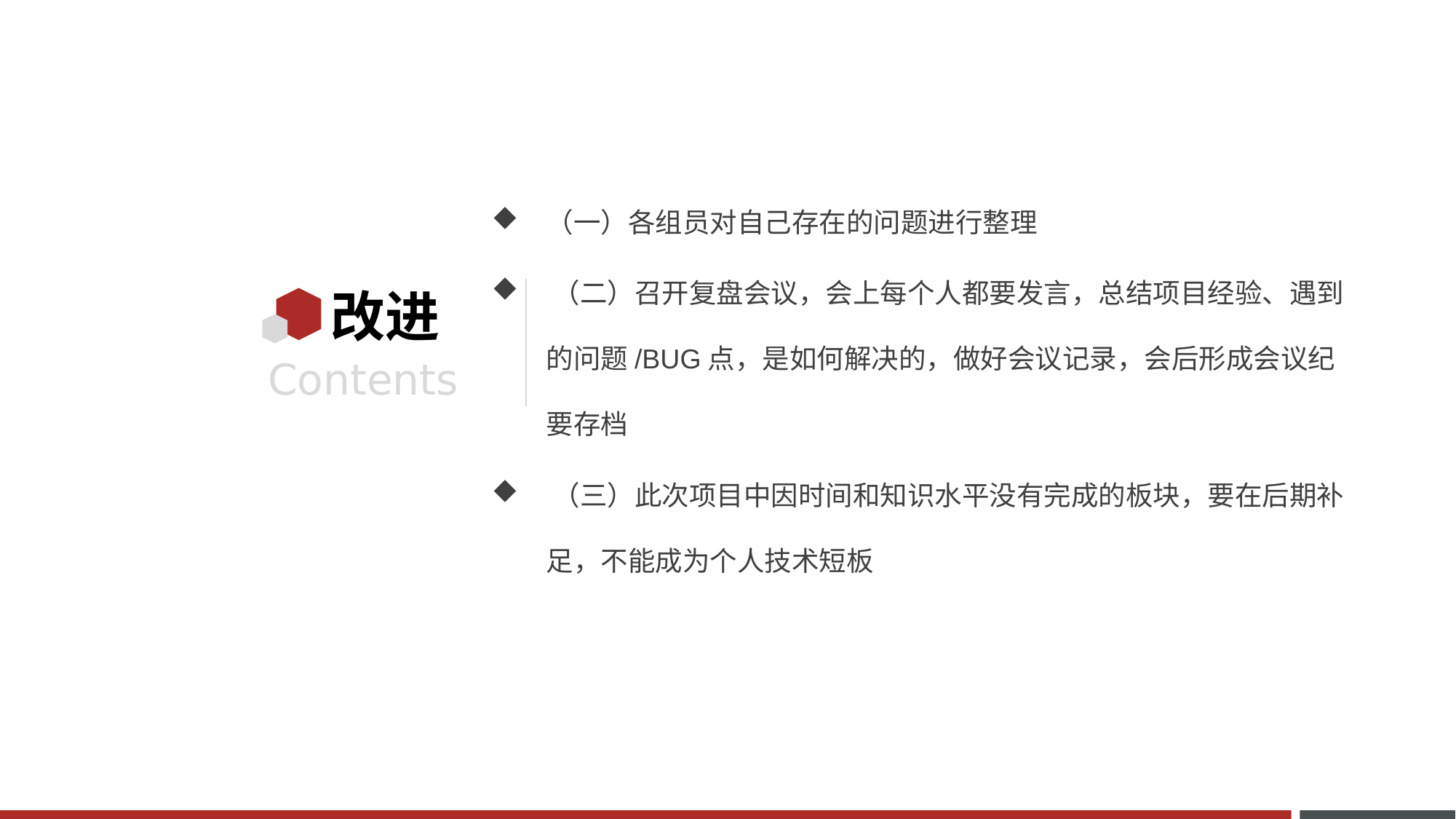

（一）各组员对自己存在的问题进行整理
​（二）召开复盘会议，会上每个人都要发言，总结项目经验、遇到的问题/BUG点，是如何解决的，做好会议记录，会后形成会议纪要存档
​（三）此次项目中因时间和知识水平没有完成的板块，要在后期补足，不能成为个人技术短板
改进